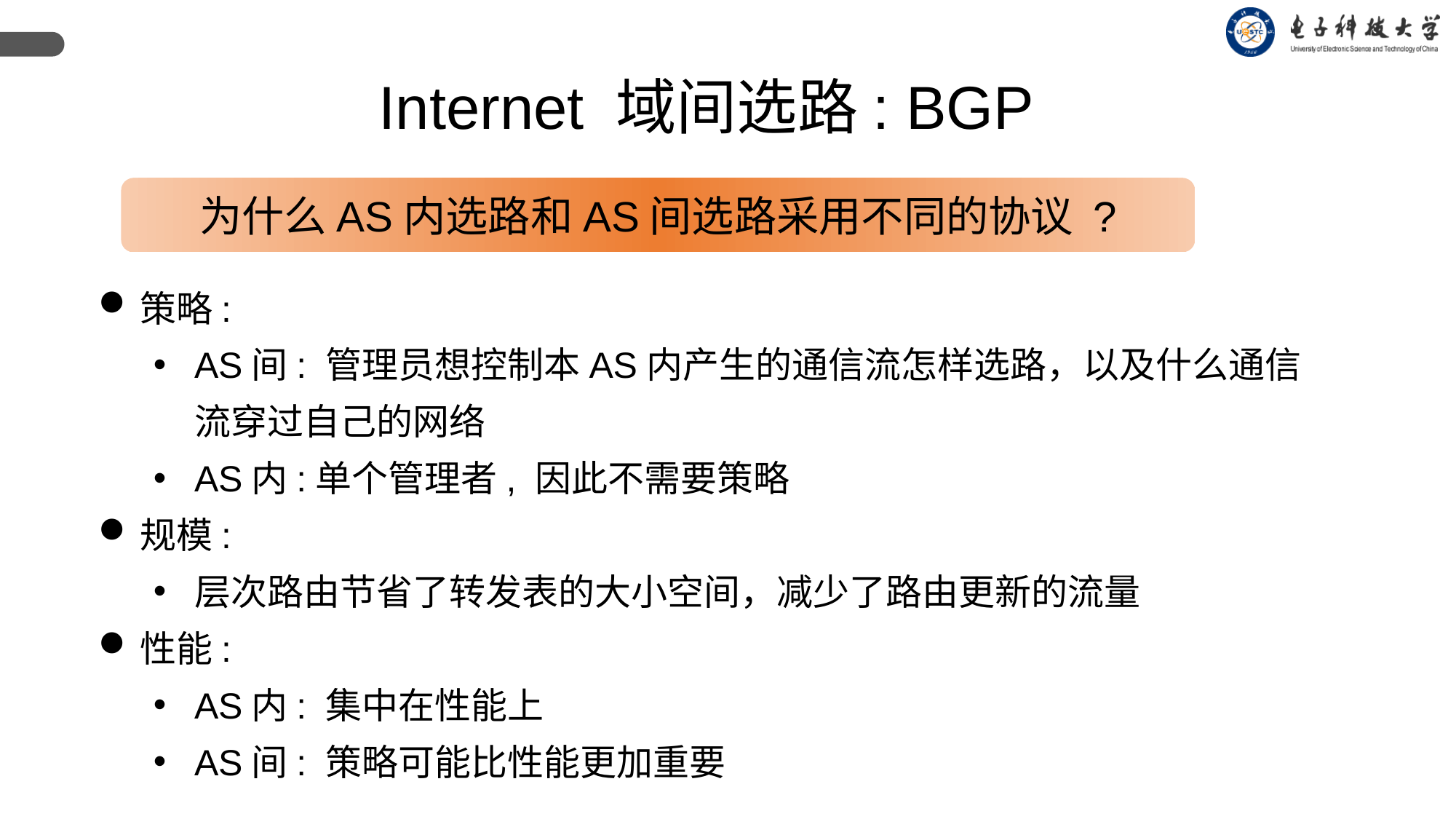

Internet 域间选路: BGP
为什么AS内选路和AS间选路采用不同的协议 ?
策略:
AS间: 管理员想控制本AS内产生的通信流怎样选路，以及什么通信流穿过自己的网络
AS内:单个管理者, 因此不需要策略
规模:
层次路由节省了转发表的大小空间，减少了路由更新的流量
性能:
AS内: 集中在性能上
AS间: 策略可能比性能更加重要